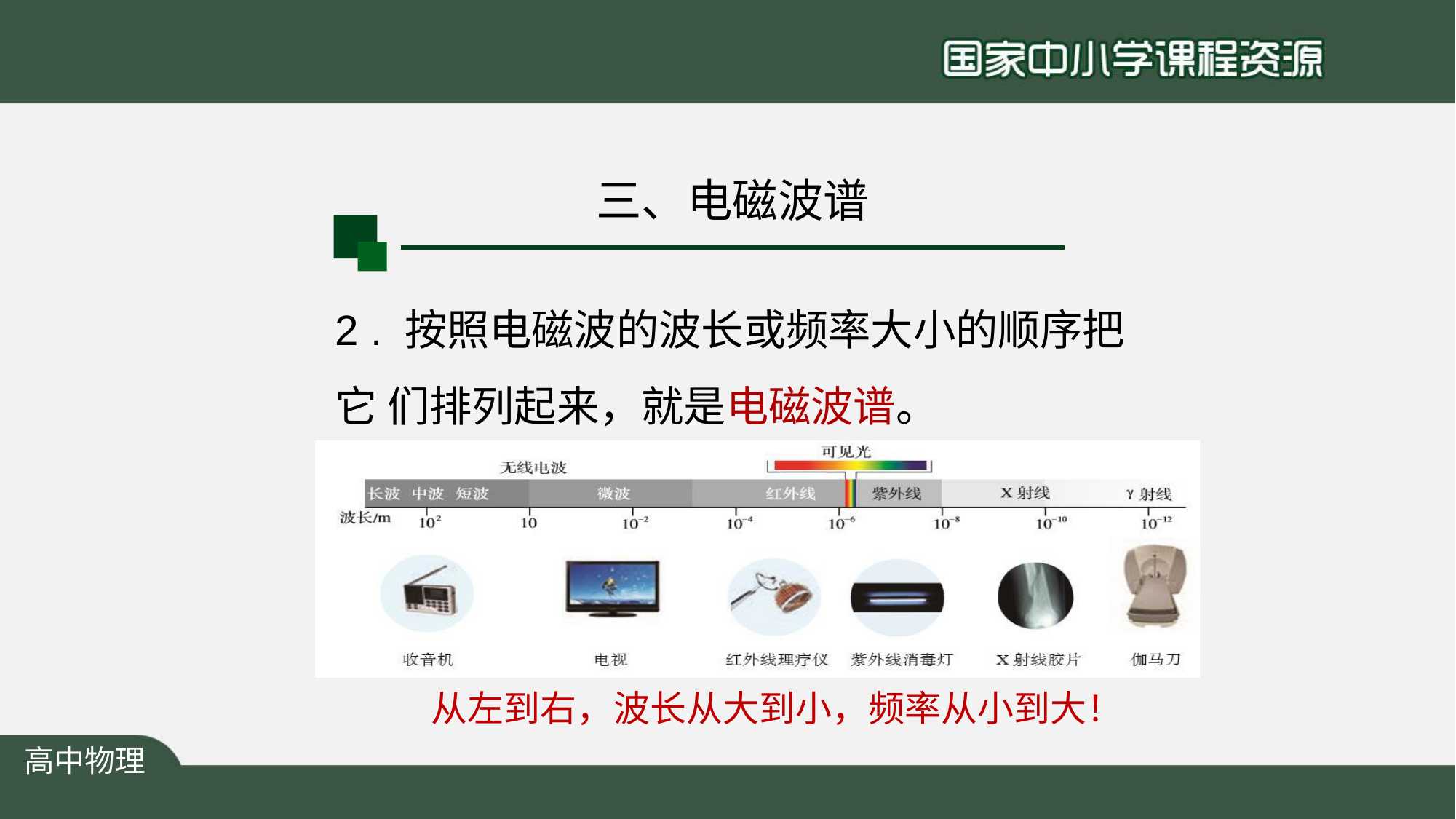

# 三、电磁波谱

2 . 按照电磁波的波长或频率大小的顺序把它 们排列起来，就是电磁波谱。

从左到右，波长从大到小，频率从小到大！
高中物理